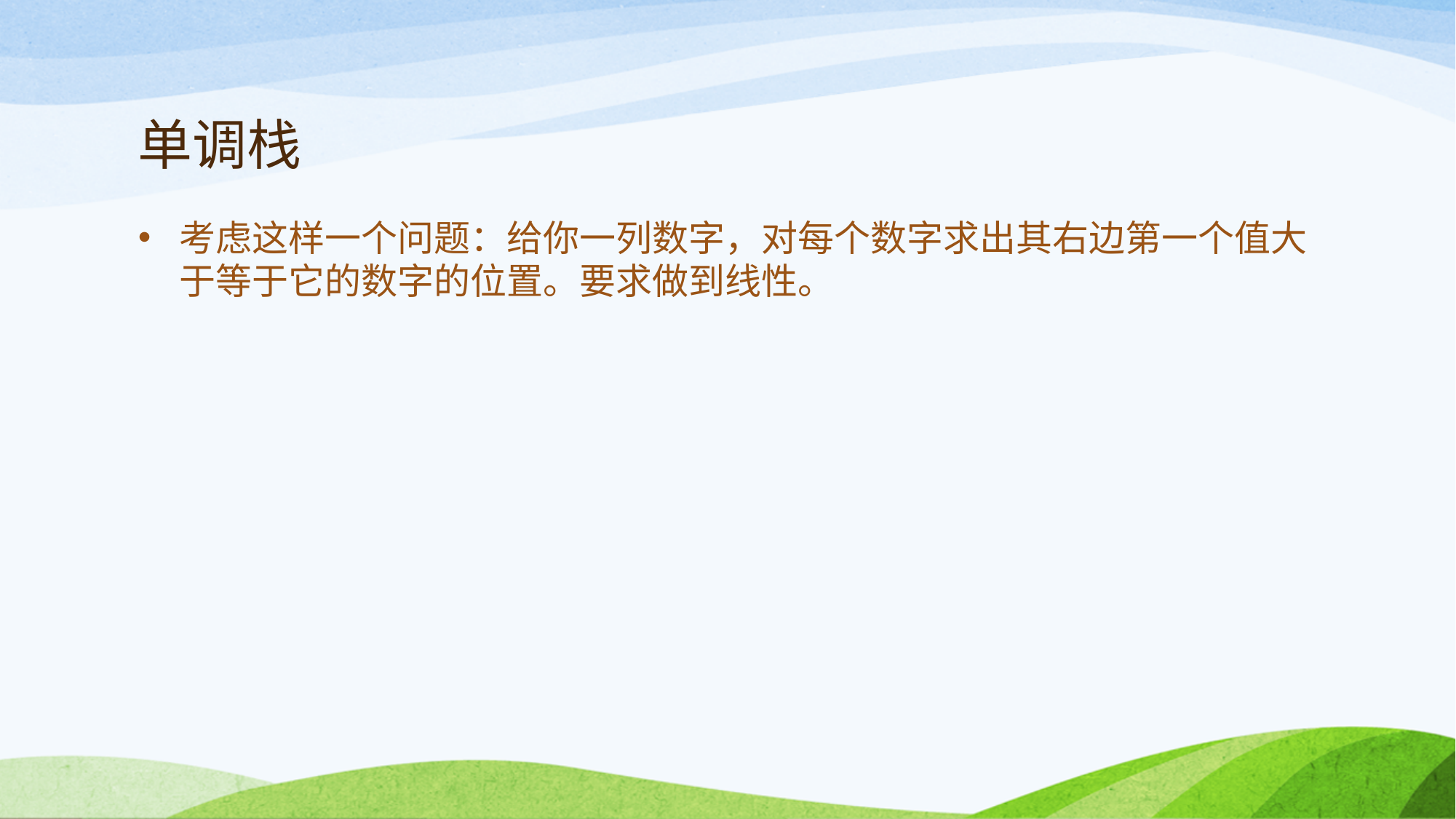

# 单调栈
考虑这样一个问题：给你一列数字，对每个数字求出其右边第一个值大于等于它的数字的位置。要求做到线性。